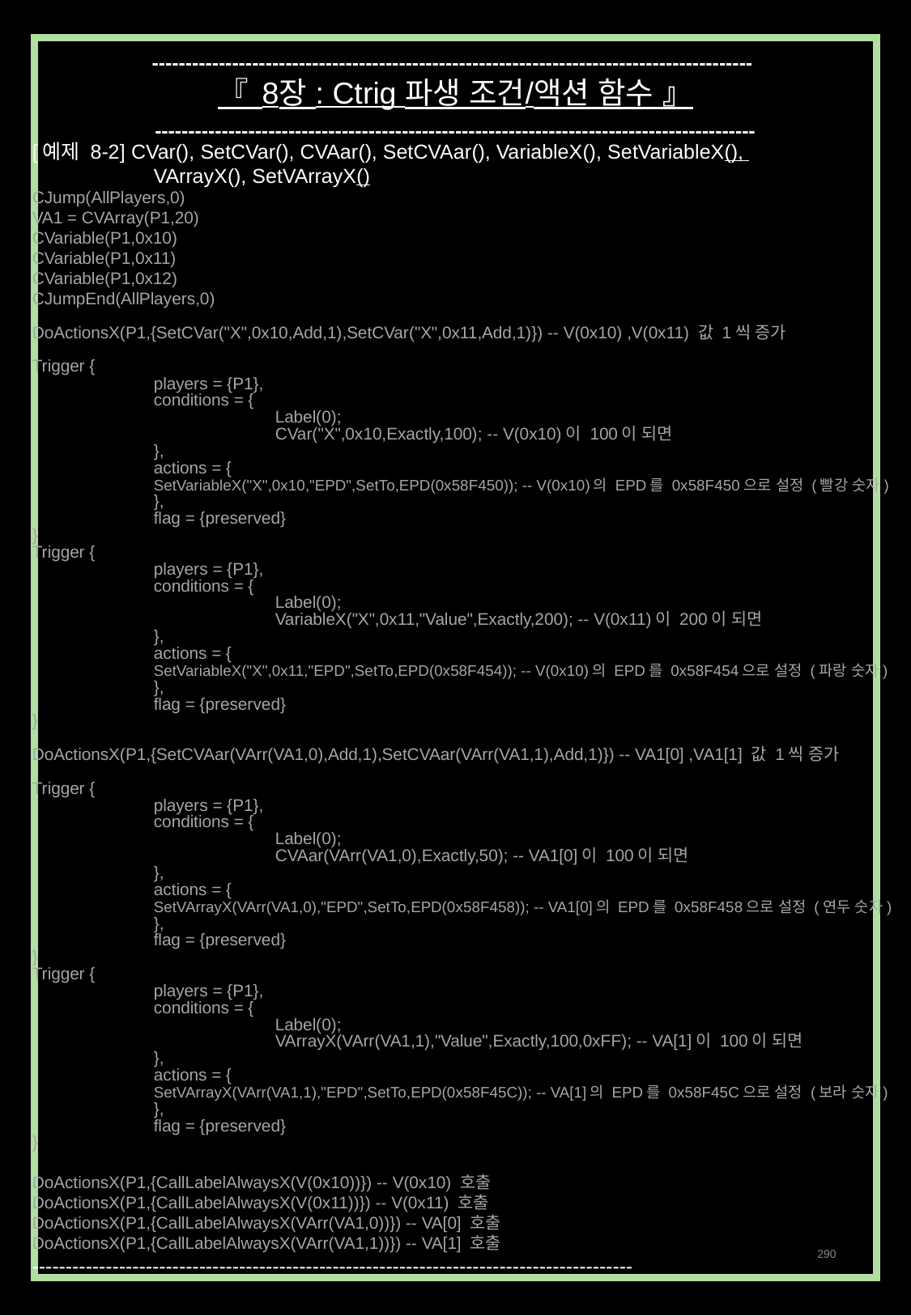

------------------------------------------------------------------------------------------
『  8장 : Ctrig 파생 조건/액션 함수 』
------------------------------------------------------------------------------------------
[예제 8-2] CVar(), SetCVar(), CVAar(), SetCVAar(), VariableX(), SetVariableX(),
	VArrayX(), SetVArrayX()
CJump(AllPlayers,0)
VA1 = CVArray(P1,20)
CVariable(P1,0x10)
CVariable(P1,0x11)
CVariable(P1,0x12)
CJumpEnd(AllPlayers,0)

DoActionsX(P1,{SetCVar("X",0x10,Add,1),SetCVar("X",0x11,Add,1)}) -- V(0x10) ,V(0x11) 값 1씩 증가

Trigger {
	players = {P1},
	conditions = {
		Label(0);
		CVar("X",0x10,Exactly,100); -- V(0x10)이 100이 되면
	},
	actions = {
	SetVariableX("X",0x10,"EPD",SetTo,EPD(0x58F450)); -- V(0x10)의 EPD를 0x58F450으로 설정 (빨강 숫자)
	},
	flag = {preserved}
}
Trigger {
	players = {P1},
	conditions = {
		Label(0);
		VariableX("X",0x11,"Value",Exactly,200); -- V(0x11)이 200이 되면
	},
	actions = {
	SetVariableX("X",0x11,"EPD",SetTo,EPD(0x58F454)); -- V(0x10)의 EPD를 0x58F454으로 설정 (파랑 숫자)
	},
	flag = {preserved}
}

DoActionsX(P1,{SetCVAar(VArr(VA1,0),Add,1),SetCVAar(VArr(VA1,1),Add,1)}) -- VA1[0] ,VA1[1] 값 1씩 증가

Trigger {
	players = {P1},
	conditions = {
		Label(0);
		CVAar(VArr(VA1,0),Exactly,50); -- VA1[0]이 100이 되면
	},
	actions = {
	SetVArrayX(VArr(VA1,0),"EPD",SetTo,EPD(0x58F458)); -- VA1[0]의 EPD를 0x58F458으로 설정 (연두 숫자)
	},
	flag = {preserved}
}
Trigger {
	players = {P1},
	conditions = {
		Label(0);
		VArrayX(VArr(VA1,1),"Value",Exactly,100,0xFF); -- VA[1]이 100이 되면
	},
	actions = {
	SetVArrayX(VArr(VA1,1),"EPD",SetTo,EPD(0x58F45C)); -- VA[1]의 EPD를 0x58F45C으로 설정 (보라 숫자)
	},
	flag = {preserved}
}

DoActionsX(P1,{CallLabelAlwaysX(V(0x10))}) -- V(0x10) 호출
DoActionsX(P1,{CallLabelAlwaysX(V(0x11))}) -- V(0x11) 호출
DoActionsX(P1,{CallLabelAlwaysX(VArr(VA1,0))}) -- VA[0] 호출
DoActionsX(P1,{CallLabelAlwaysX(VArr(VA1,1))}) -- VA[1] 호출
------------------------------------------------------------------------------------------
290